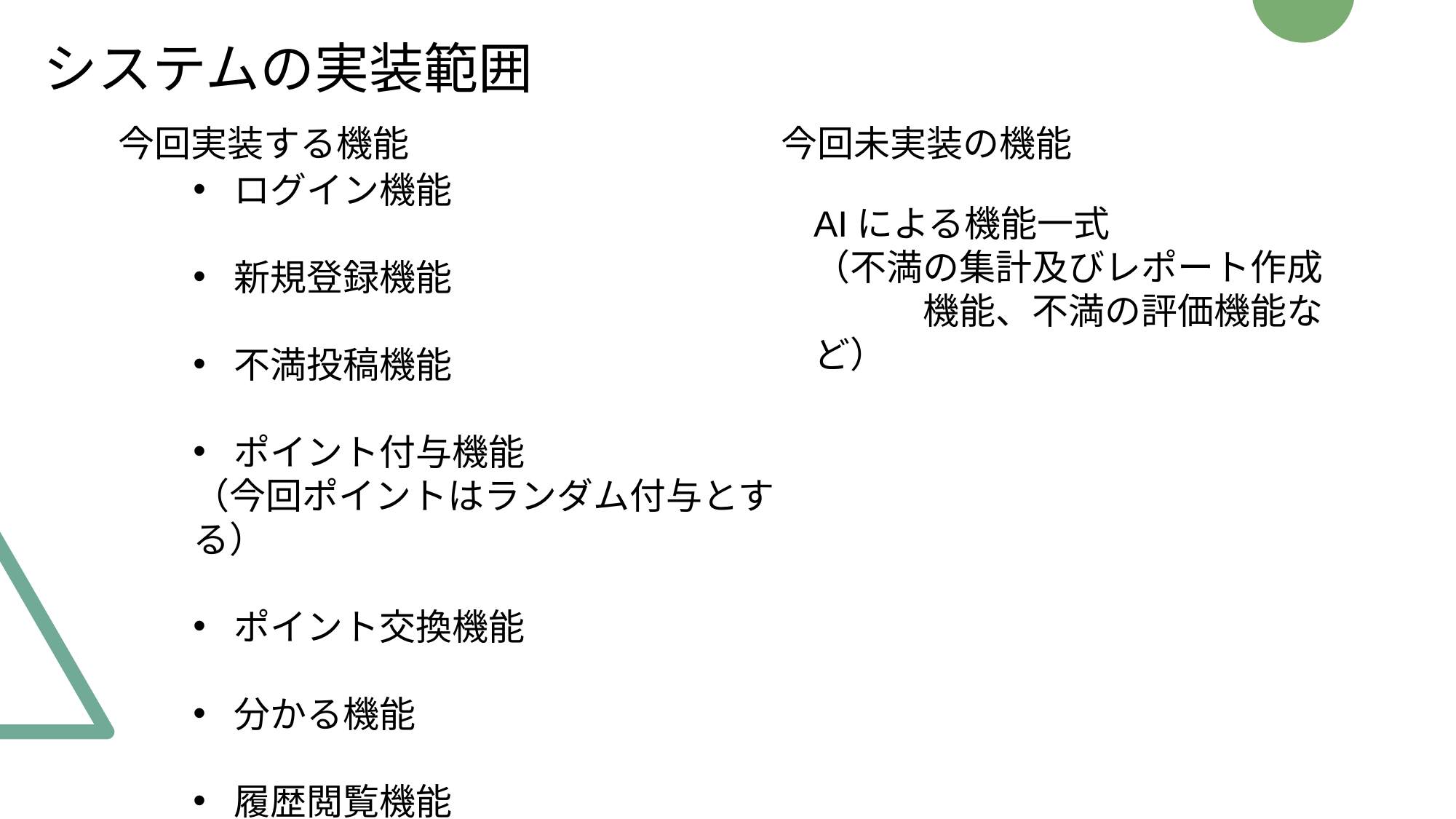

システムの実装範囲
今回未実装の機能
今回実装する機能
ログイン機能

新規登録機能

不満投稿機能

ポイント付与機能
（今回ポイントはランダム付与とする）

ポイント交換機能

分かる機能

履歴閲覧機能
AIによる機能一式
（不満の集計及びレポート作成　　　機能、不満の評価機能など）